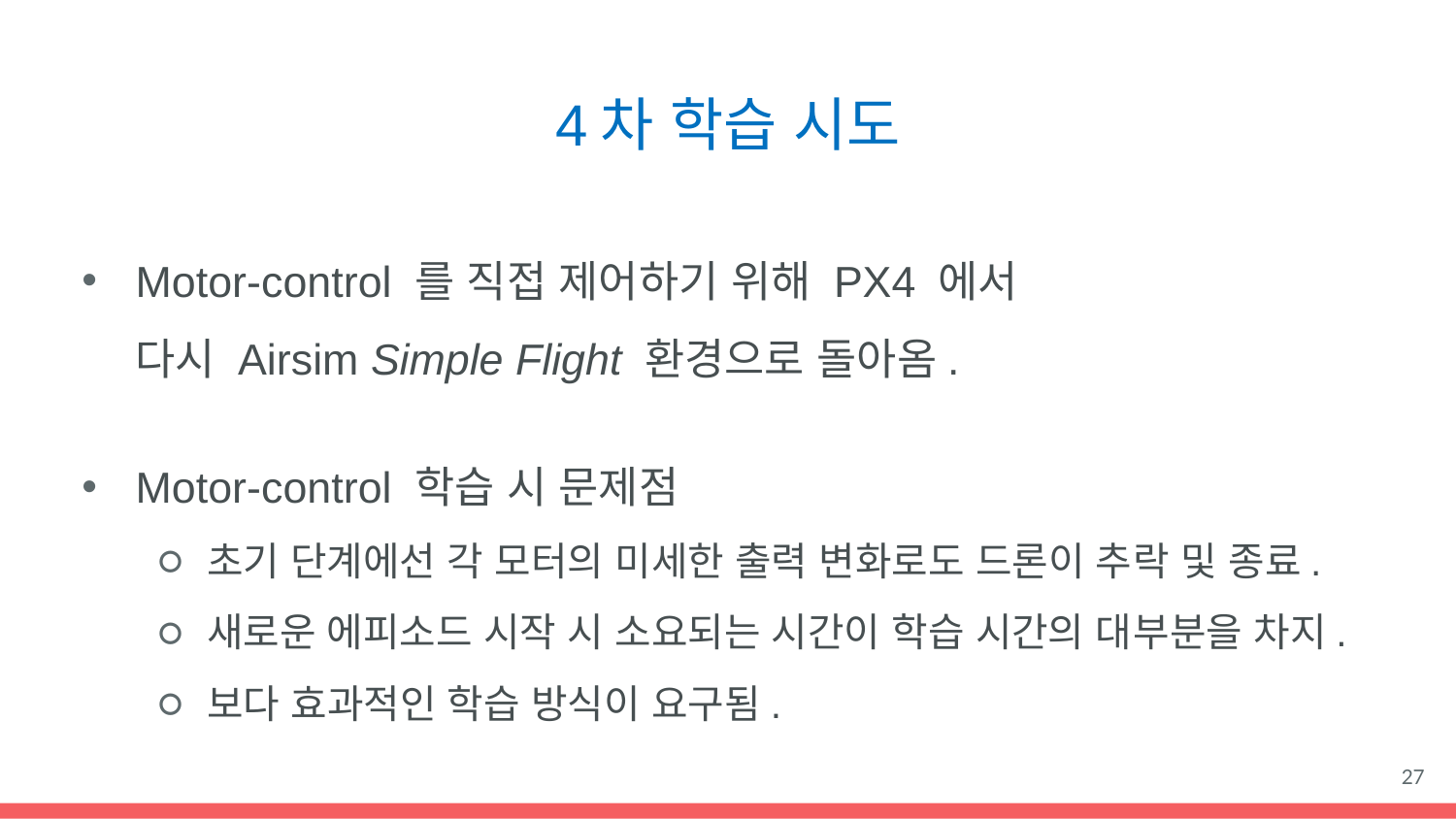

# 4차 학습 시도
Motor-control 를 직접 제어하기 위해 PX4 에서
다시 Airsim Simple Flight 환경으로 돌아옴.

Motor-control 학습 시 문제점
초기 단계에선 각 모터의 미세한 출력 변화로도 드론이 추락 및 종료.
새로운 에피소드 시작 시 소요되는 시간이 학습 시간의 대부분을 차지.
보다 효과적인 학습 방식이 요구됨.

27